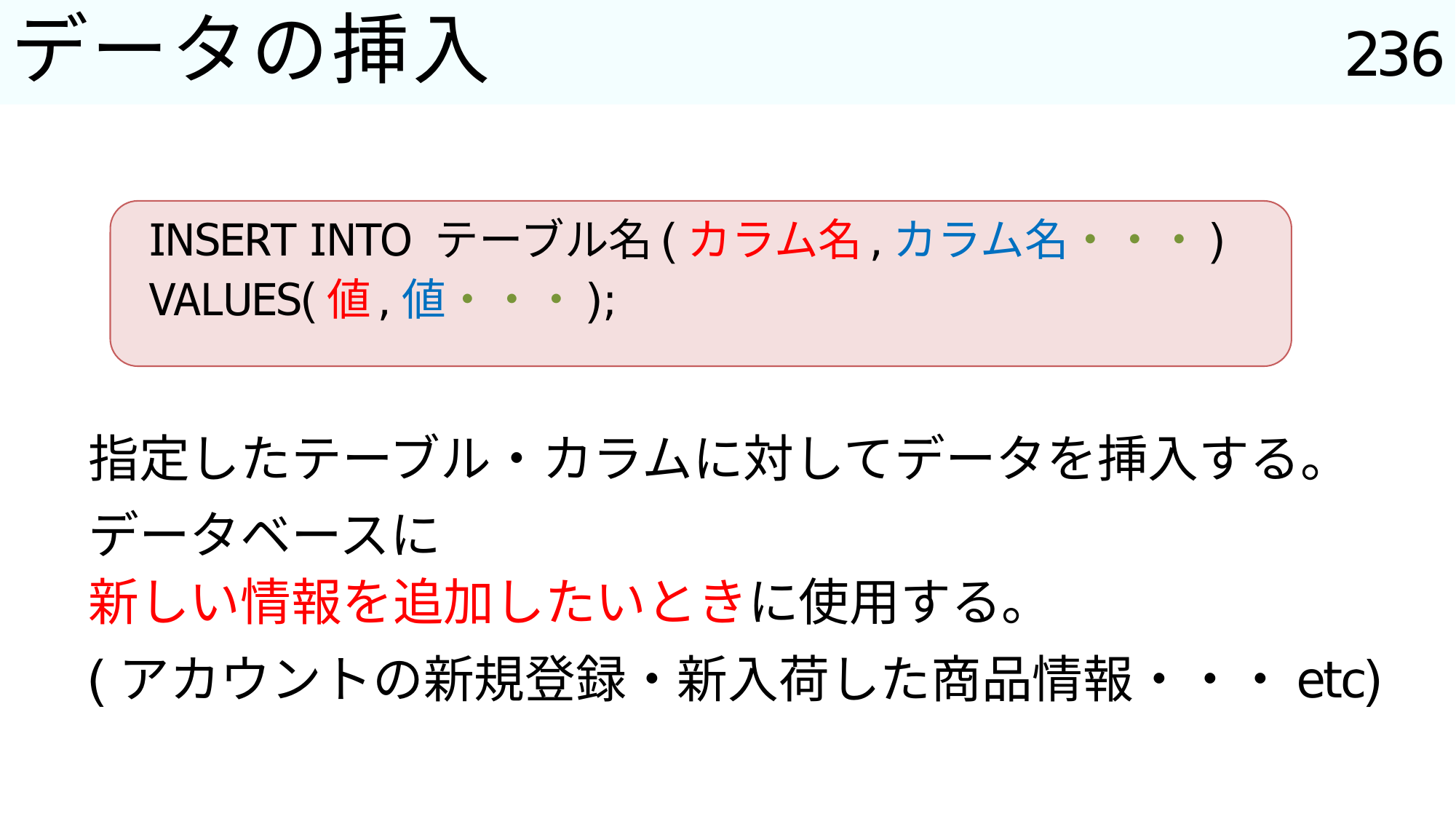

236
# データの挿入

INSERT INTO テーブル名(カラム名,カラム名・・・)
VALUES(値,値・・・);
指定したテーブル・カラムに対してデータを挿入する。
データベースに
新しい情報を追加したいときに使用する。
(アカウントの新規登録・新入荷した商品情報・・・etc)